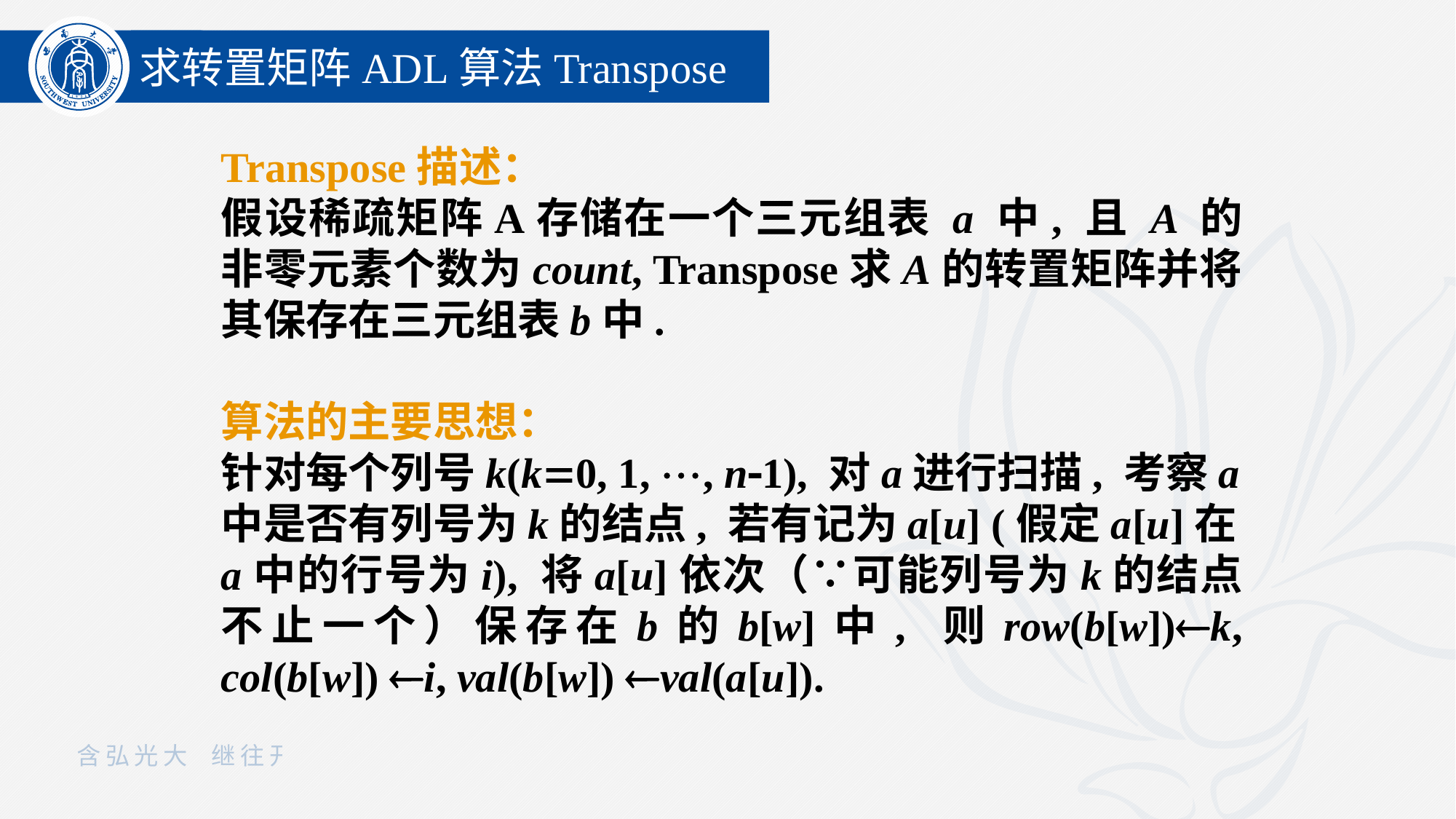

求转置矩阵ADL算法Transpose
Transpose描述：
假设稀疏矩阵A存储在一个三元组表 a 中, 且 A 的非零元素个数为count, Transpose求A的转置矩阵并将其保存在三元组表b中.

算法的主要思想：
针对每个列号k(k=0, 1, …, n−1), 对a进行扫描, 考察a中是否有列号为k的结点, 若有记为a[u] (假定a[u]在a中的行号为i), 将a[u]依次（∵可能列号为k的结点不止一个）保存在b的b[w]中, 则row(b[w])←k, col(b[w]) ←i, val(b[w]) ←val(a[u]).